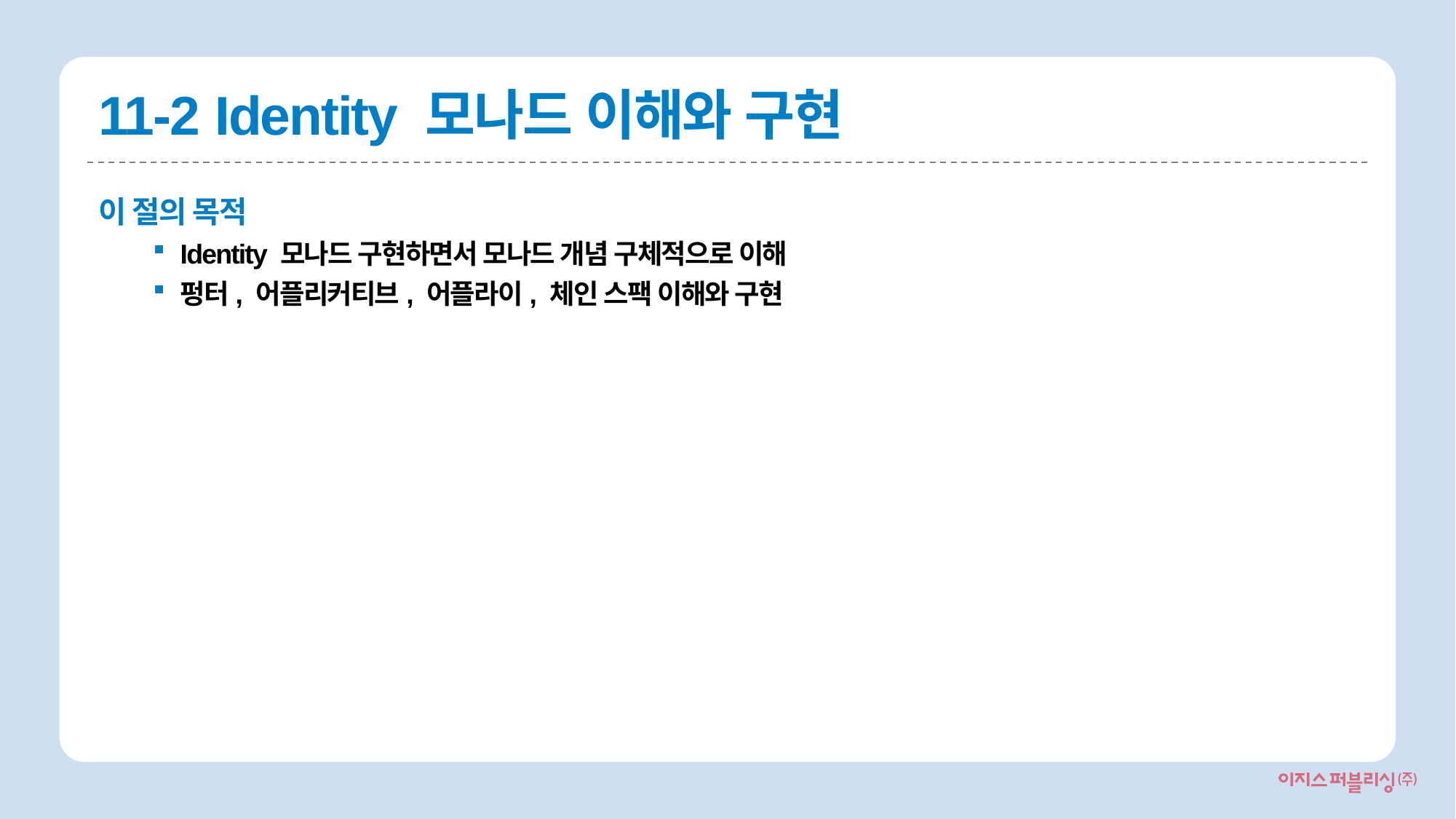

# 11-2 Identity 모나드 이해와 구현
이 절의 목적
Identity 모나드 구현하면서 모나드 개념 구체적으로 이해
펑터, 어플리커티브, 어플라이, 체인 스팩 이해와 구현